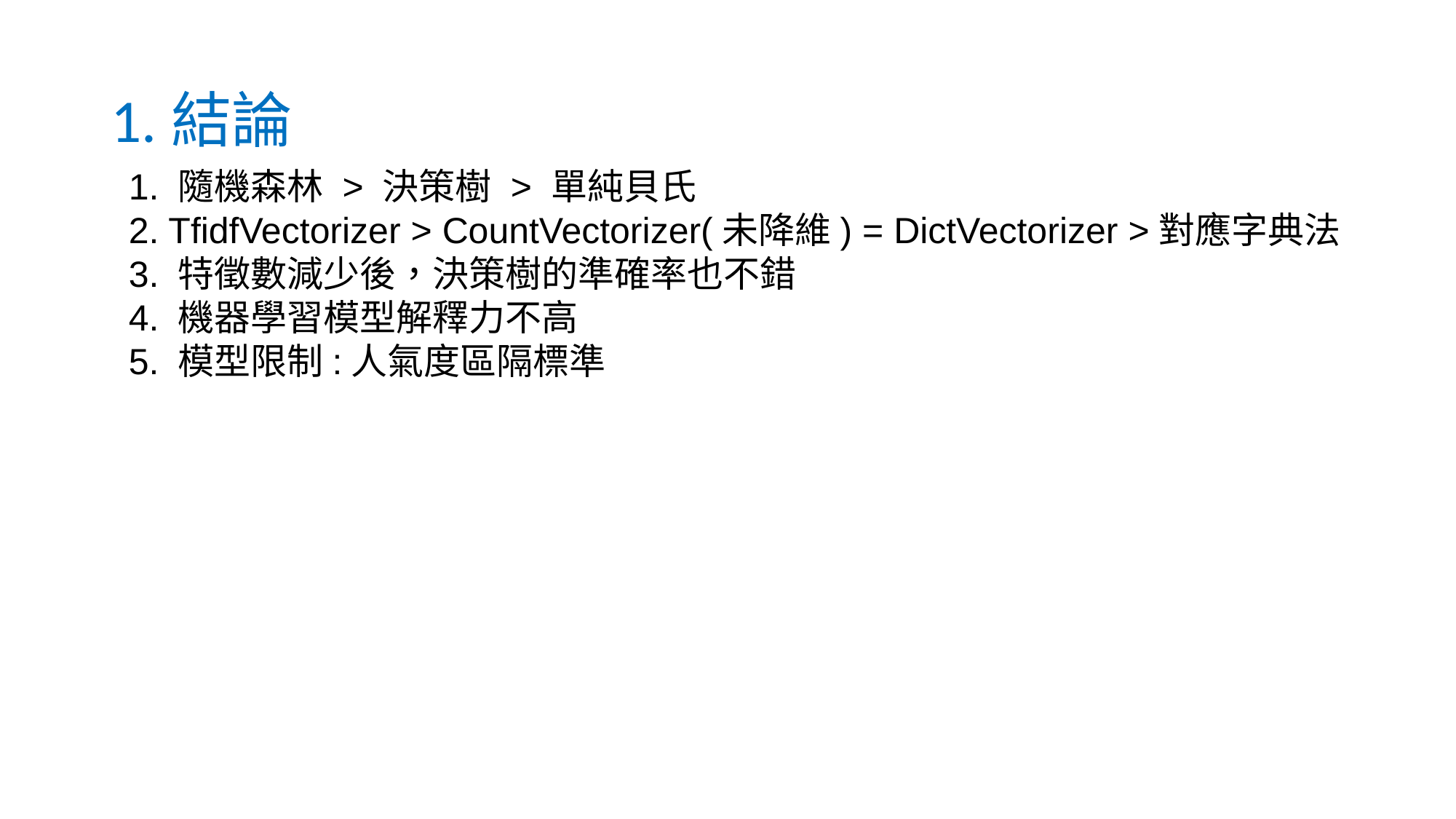

# 1.結論
1. 隨機森林 > 決策樹 > 單純貝氏
2. TfidfVectorizer > CountVectorizer(未降維) = DictVectorizer >對應字典法
3. 特徵數減少後，決策樹的準確率也不錯
4. 機器學習模型解釋力不高
5. 模型限制:人氣度區隔標準